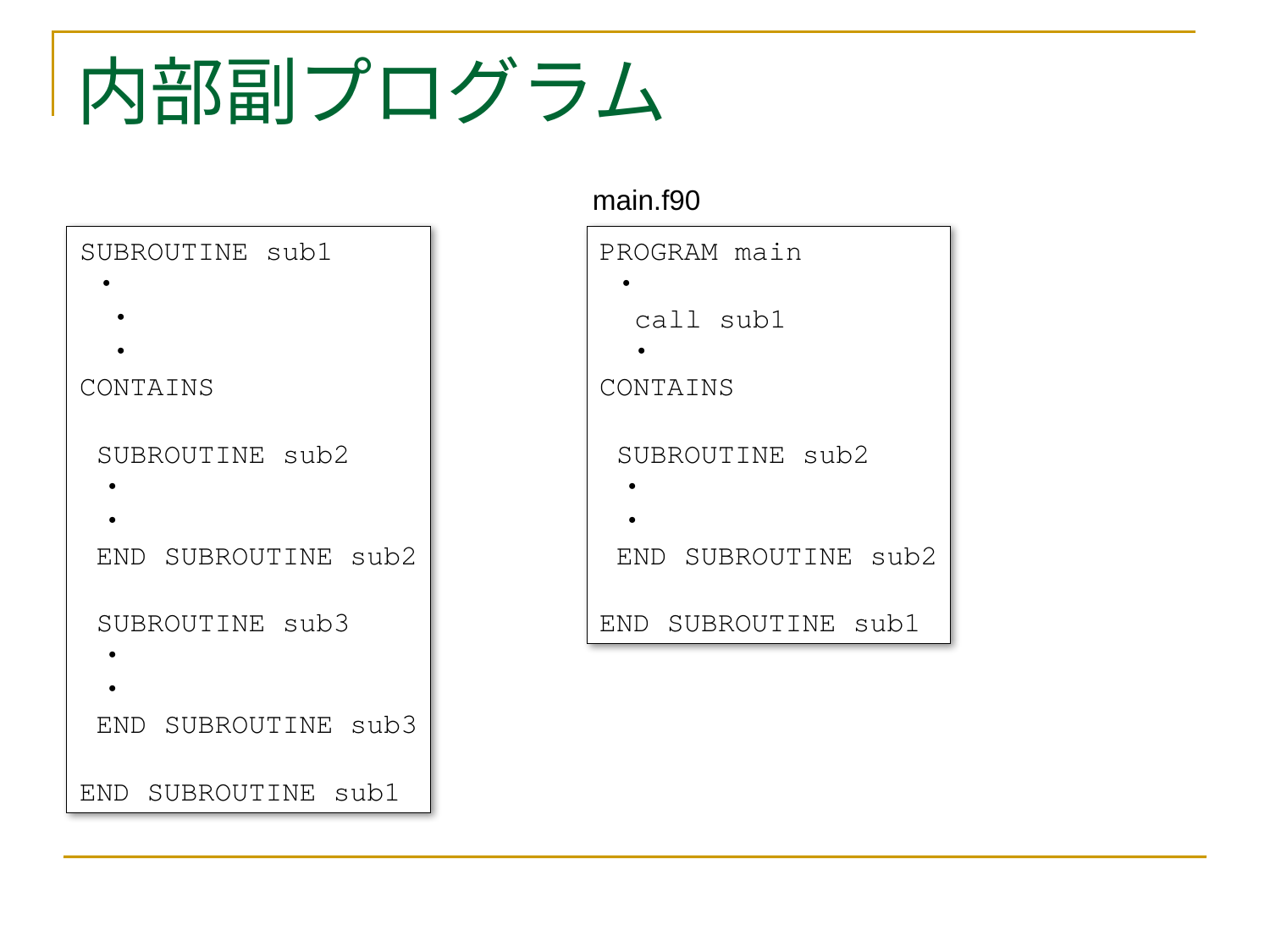

# 内部副プログラム
main.f90
SUBROUTINE sub1
 ・
　・
　・
CONTAINS

 SUBROUTINE sub2
  ・
  ・
 END SUBROUTINE sub2

 SUBROUTINE sub3
  ・
  ・
 END SUBROUTINE sub3

END SUBROUTINE sub1
PROGRAM main
 ・
　call sub1
　・
CONTAINS

 SUBROUTINE sub2
  ・
  ・
 END SUBROUTINE sub2

END SUBROUTINE sub1